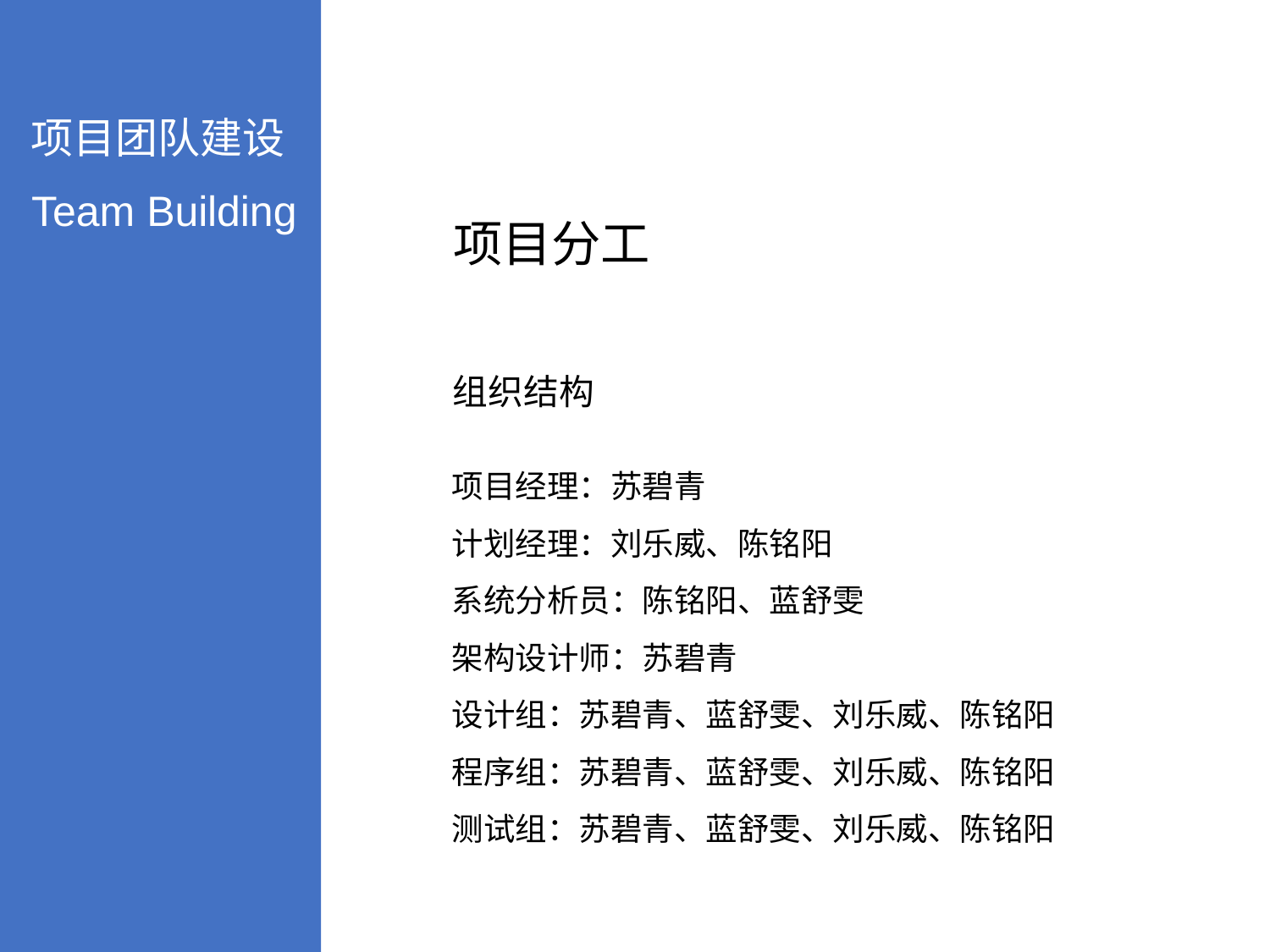

项目团队建设
Team Building
项目分工
组织结构
项目经理：苏碧青
计划经理：刘乐威、陈铭阳
系统分析员：陈铭阳、蓝舒雯
架构设计师：苏碧青
设计组：苏碧青、蓝舒雯、刘乐威、陈铭阳
程序组：苏碧青、蓝舒雯、刘乐威、陈铭阳
测试组：苏碧青、蓝舒雯、刘乐威、陈铭阳